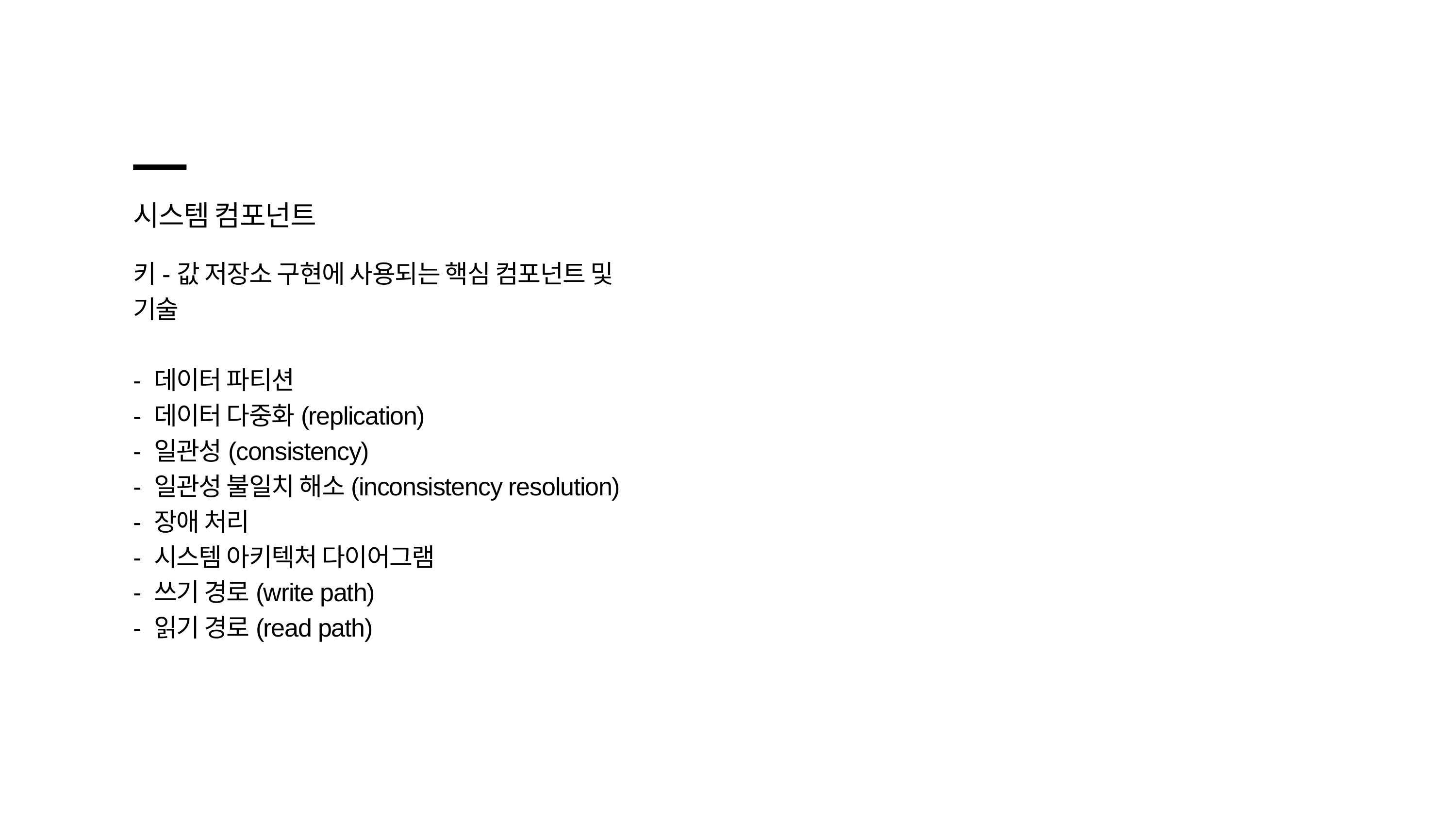

시스템 컴포넌트
키-값 저장소 구현에 사용되는 핵심 컴포넌트 및 기술

- 데이터 파티션
- 데이터 다중화(replication)
- 일관성(consistency)
- 일관성 불일치 해소(inconsistency resolution)
- 장애 처리
- 시스템 아키텍처 다이어그램
- 쓰기 경로(write path)
- 읽기 경로(read path)